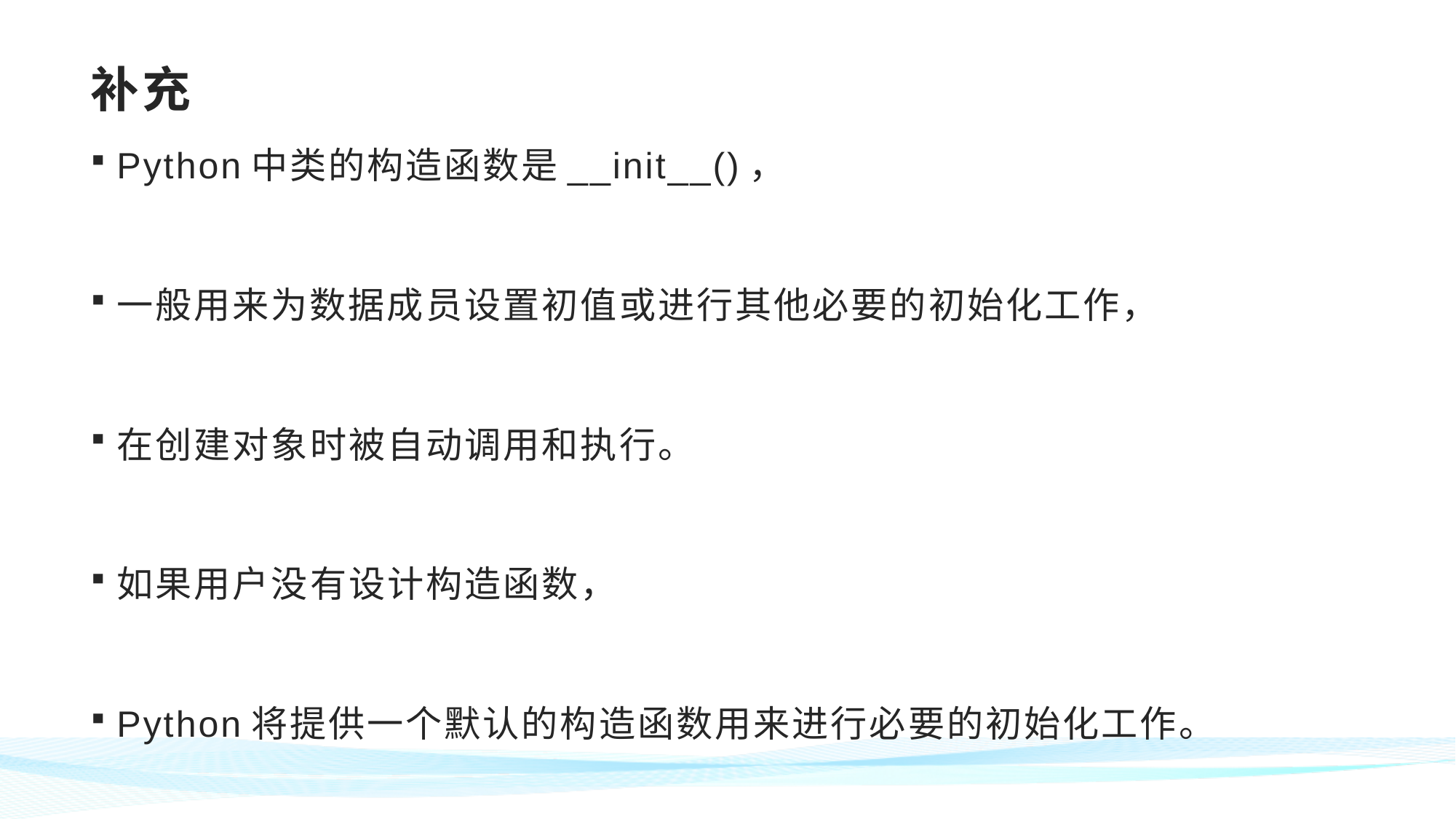

# 补充
Python中类的构造函数是__init__()，

一般用来为数据成员设置初值或进行其他必要的初始化工作，

在创建对象时被自动调用和执行。

如果用户没有设计构造函数，

Python将提供一个默认的构造函数用来进行必要的初始化工作。